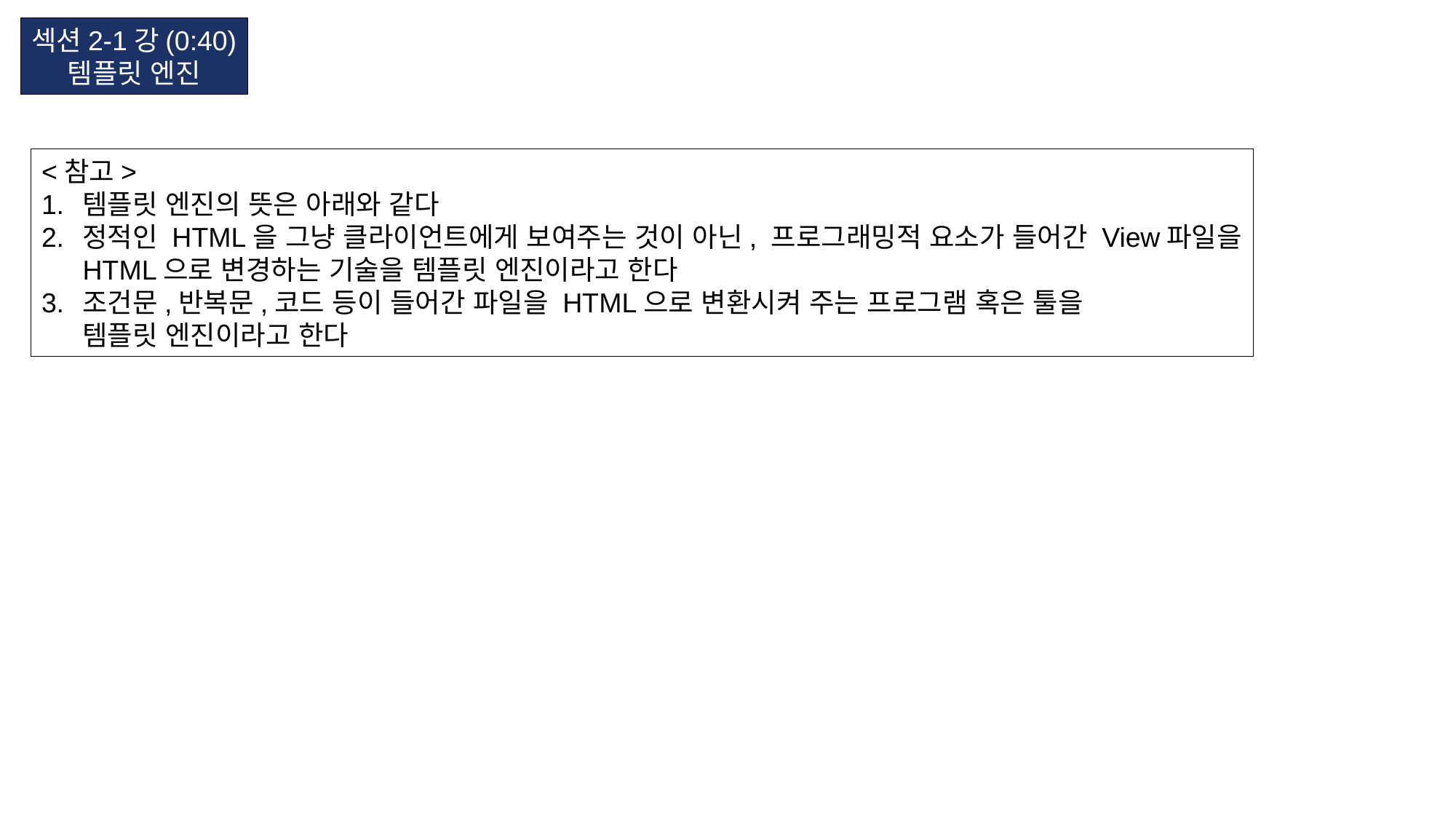

섹션2-1강(0:40)
템플릿 엔진
<참고>
템플릿 엔진의 뜻은 아래와 같다
정적인 HTML을 그냥 클라이언트에게 보여주는 것이 아닌, 프로그래밍적 요소가 들어간 View파일을
HTML으로 변경하는 기술을 템플릿 엔진이라고 한다
조건문,반복문,코드 등이 들어간 파일을 HTML으로 변환시켜 주는 프로그램 혹은 툴을
템플릿 엔진이라고 한다